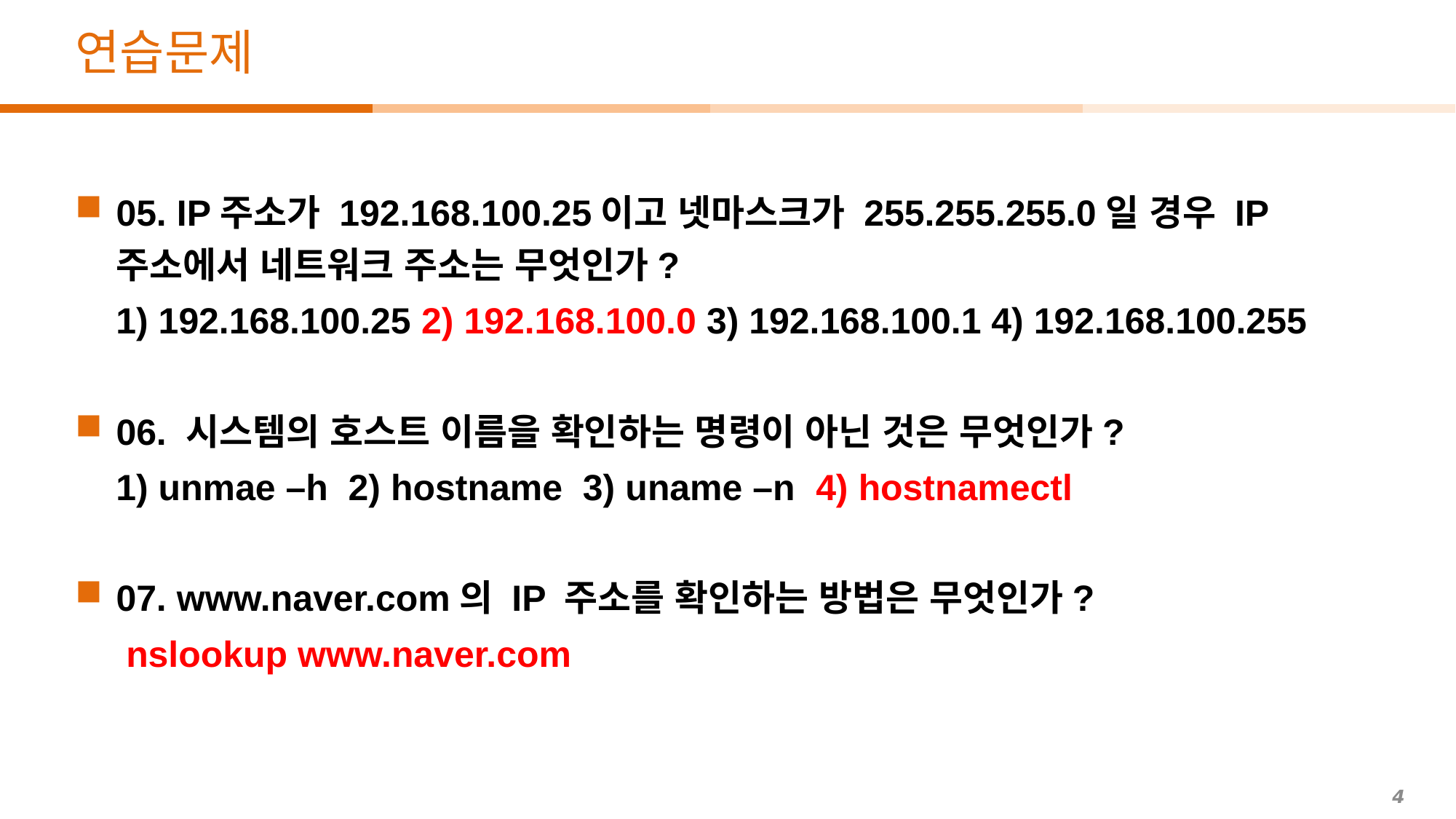

# 연습문제

05. IP주소가 192.168.100.25이고 넷마스크가 255.255.255.0일 경우 IP주소에서 네트워크 주소는 무엇인가?
    1) 192.168.100.25 2) 192.168.100.0 3) 192.168.100.1 4) 192.168.100.255

06. 시스템의 호스트 이름을 확인하는 명령이 아닌 것은 무엇인가?
    1) unmae –h  2) hostname  3) uname –n  4) hostnamectl

07. www.naver.com의 IP 주소를 확인하는 방법은 무엇인가?
     nslookup www.naver.com